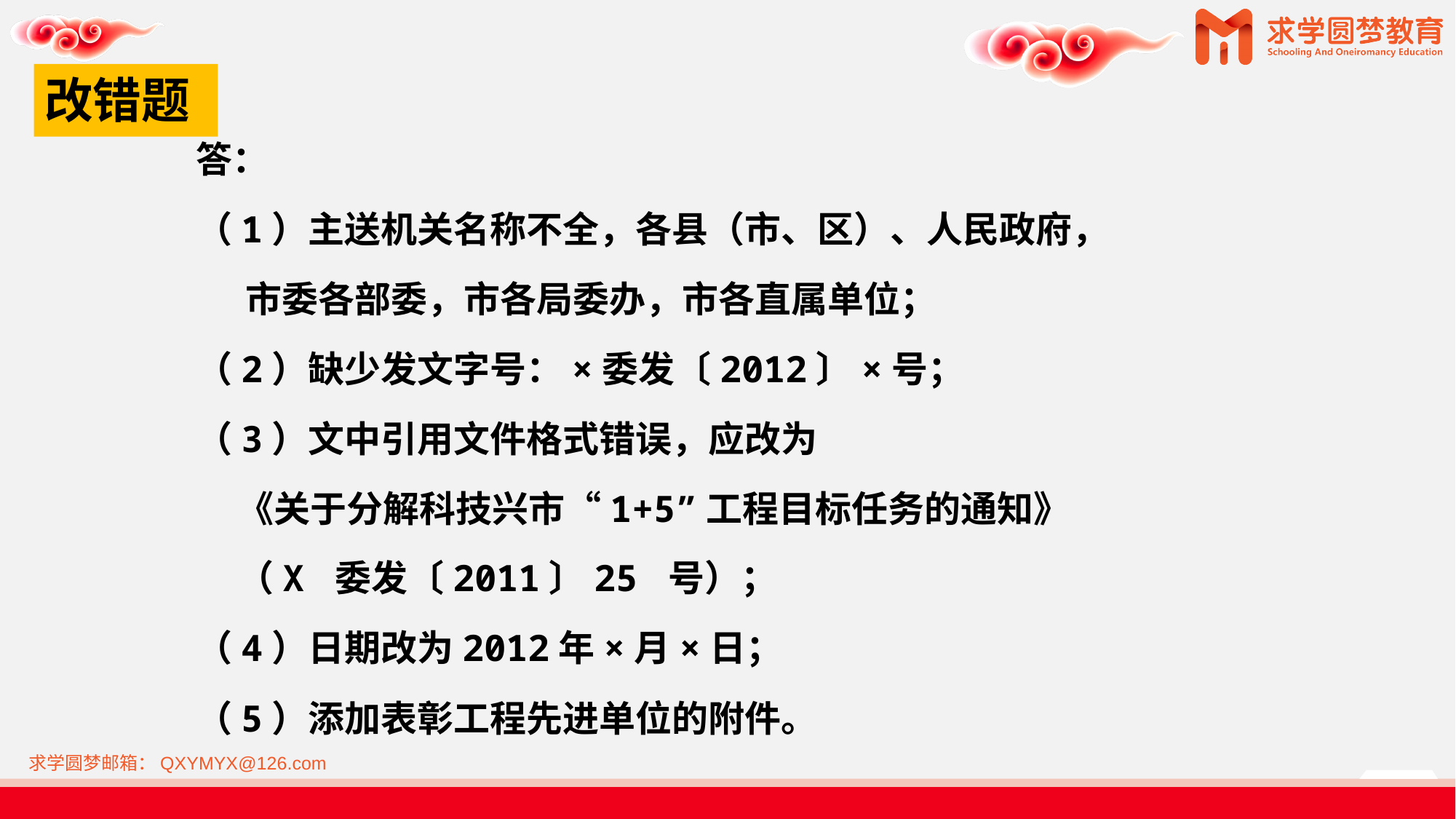

# 改错题
答：
（1）主送机关名称不全，各县（市、区）、人民政府，
     市委各部委，市各局委办，市各直属单位；
（2）缺少发文字号：×委发〔2012〕×号；
（3）文中引用文件格式错误，应改为
    《关于分解科技兴市“1+5”工程目标任务的通知》
    （X 委发〔2011〕25 号）；
（4）日期改为2012年×月×日；
（5）添加表彰工程先进单位的附件。